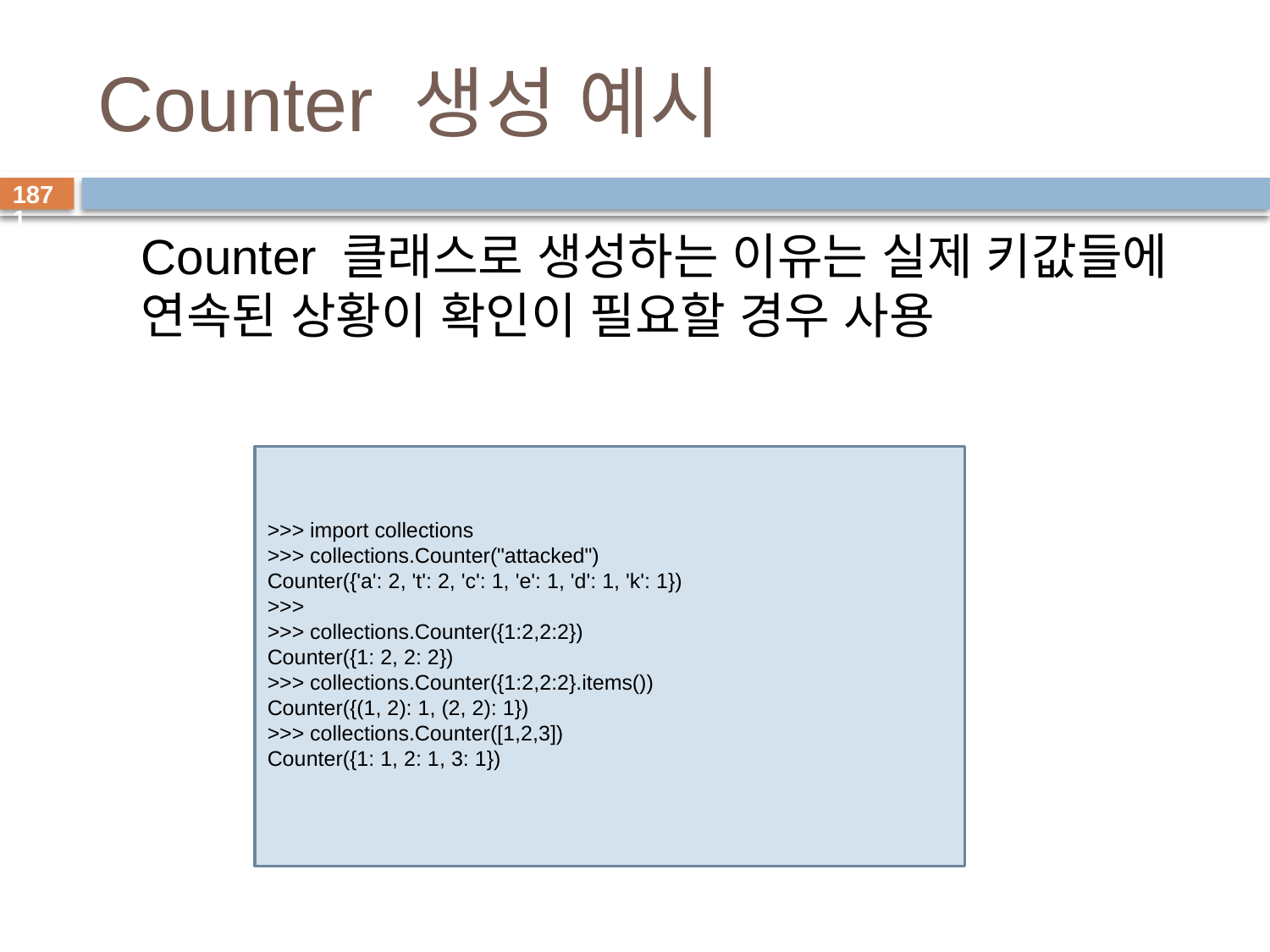

# Counter 생성 예시
1871
Counter 클래스로 생성하는 이유는 실제 키값들에 연속된 상황이 확인이 필요할 경우 사용
>>> import collections
>>> collections.Counter("attacked")
Counter({'a': 2, 't': 2, 'c': 1, 'e': 1, 'd': 1, 'k': 1})
>>>
>>> collections.Counter({1:2,2:2})
Counter({1: 2, 2: 2})
>>> collections.Counter({1:2,2:2}.items())
Counter({(1, 2): 1, (2, 2): 1})
>>> collections.Counter([1,2,3])
Counter({1: 1, 2: 1, 3: 1})